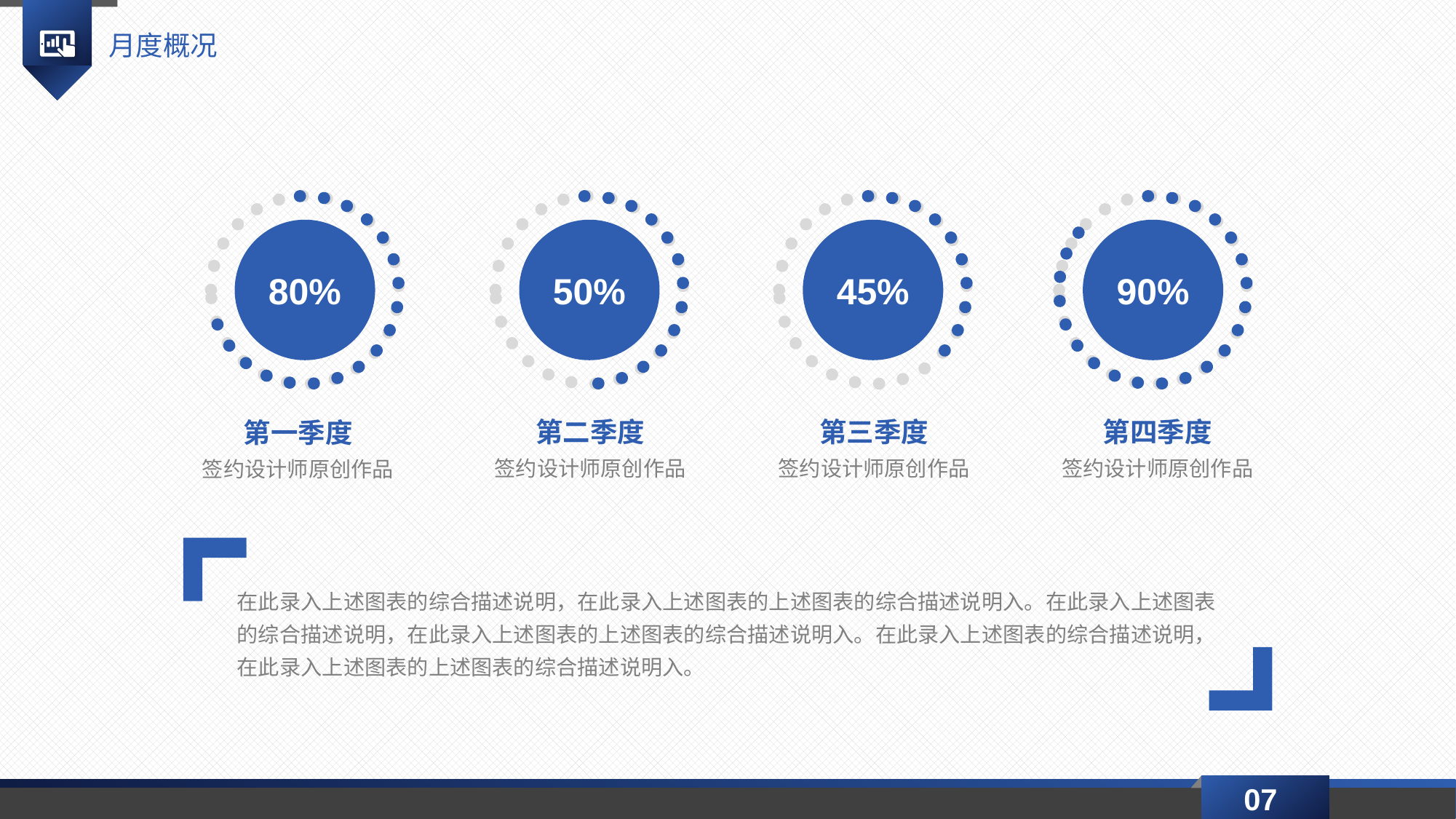

月度概况

80%
50%
45%
90%
第二季度
签约设计师原创作品
第三季度
签约设计师原创作品
第四季度
签约设计师原创作品
第一季度
签约设计师原创作品

在此录入上述图表的综合描述说明，在此录入上述图表的上述图表的综合描述说明入。在此录入上述图表的综合描述说明，在此录入上述图表的上述图表的综合描述说明入。在此录入上述图表的综合描述说明，在此录入上述图表的上述图表的综合描述说明入。

07